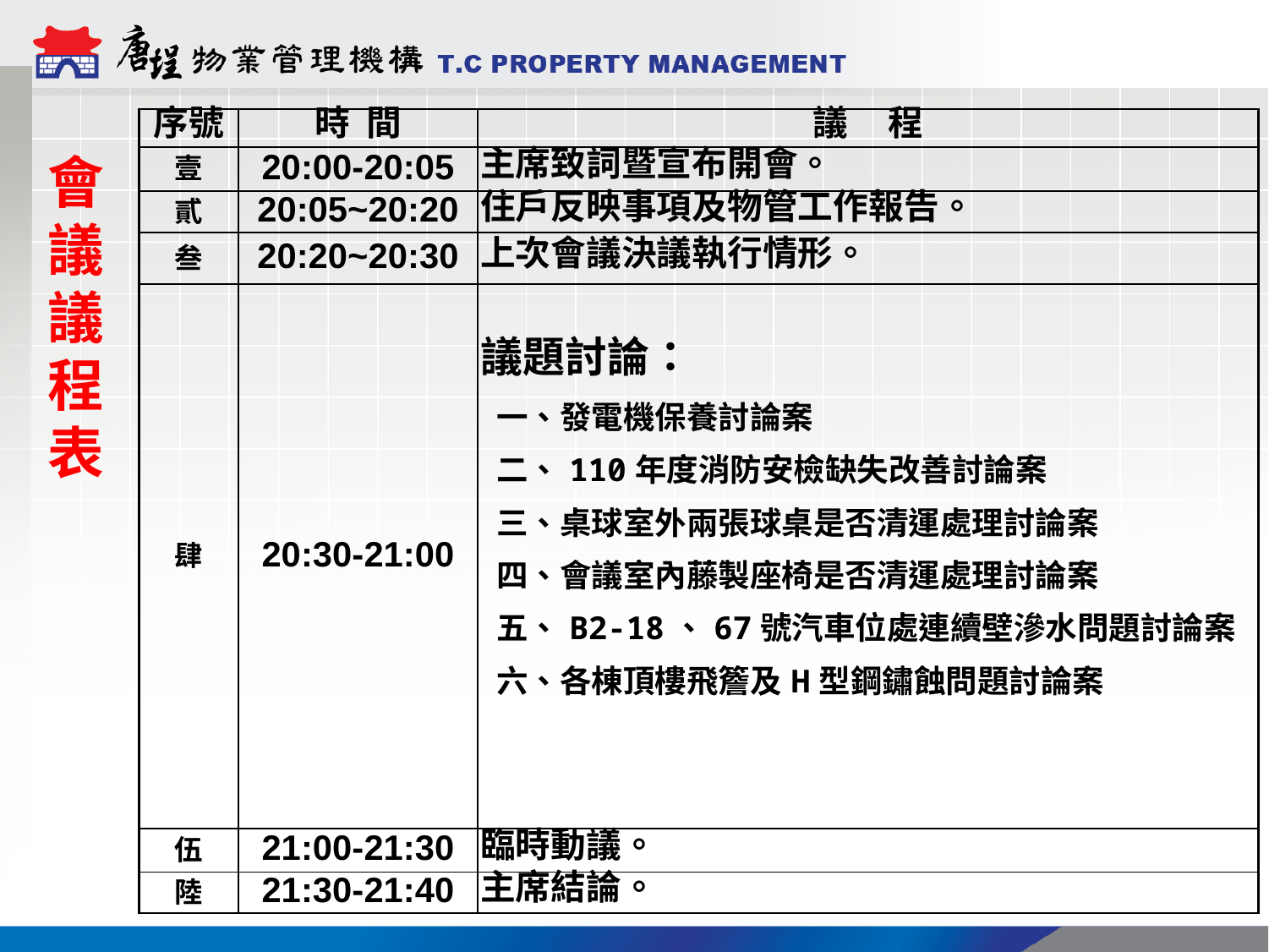

| 序號 | 時 間 | 議 程 |
| --- | --- | --- |
| 壹 | 20:00-20:05 | 主席致詞暨宣布開會。 |
| 貳 | 20:05~20:20 | 住戶反映事項及物管工作報告。 |
| 叁 | 20:20~20:30 | 上次會議決議執行情形。 |
| 肆 | 20:30-21:00 | 議題討論： 一、發電機保養討論案 二、110年度消防安檢缺失改善討論案 三、桌球室外兩張球桌是否清運處理討論案 四、會議室內藤製座椅是否清運處理討論案 五、B2-18、67號汽車位處連續壁滲水問題討論案 六、各棟頂樓飛簷及H型鋼鏽蝕問題討論案 |
| 伍 | 21:00-21:30 | 臨時動議。 |
| 陸 | 21:30-21:40 | 主席結論。 |
會
議
議
程
表